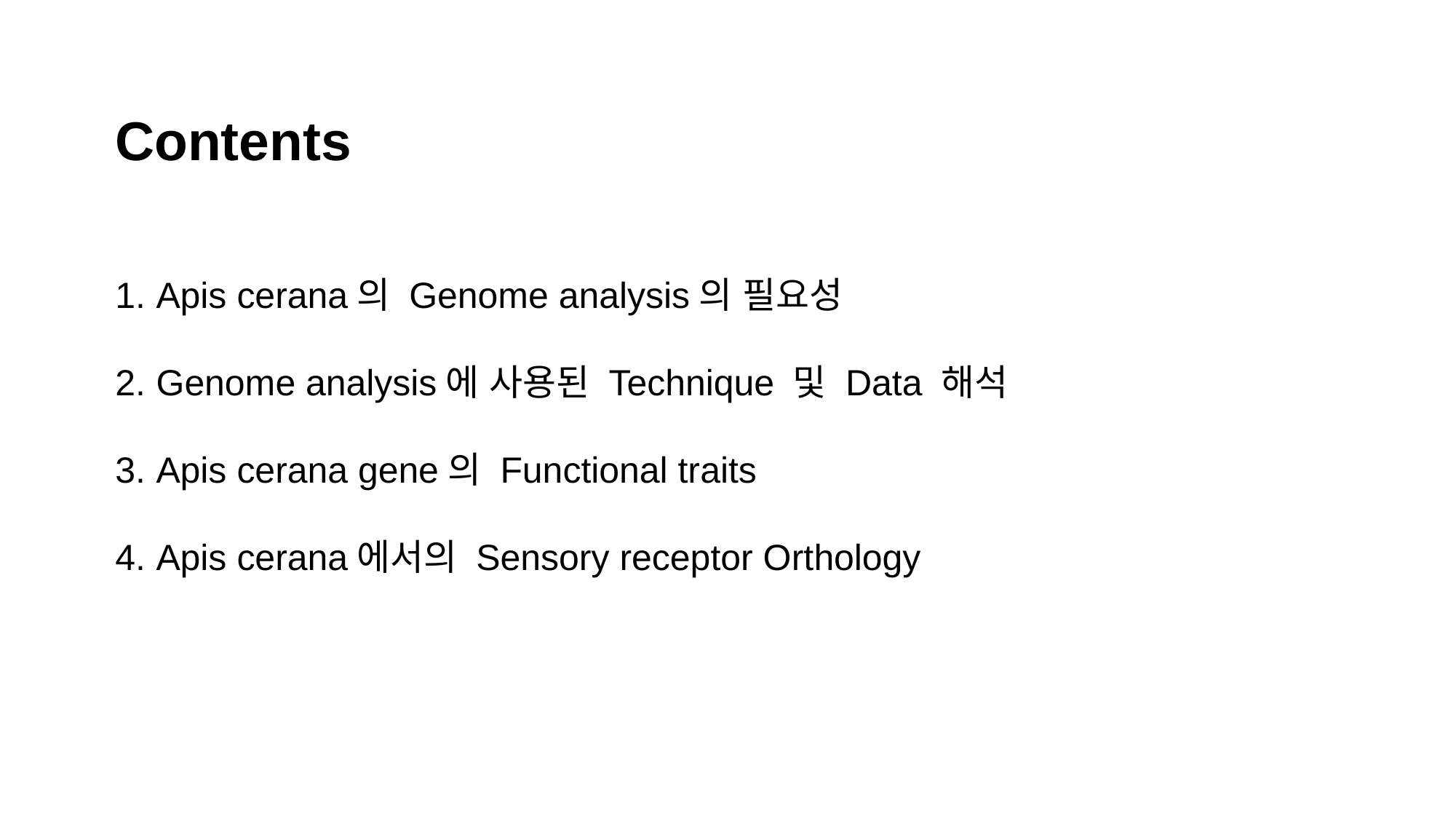

Contents
Apis cerana의 Genome analysis의 필요성
Genome analysis에 사용된 Technique 및 Data 해석
Apis cerana gene의 Functional traits
Apis cerana에서의 Sensory receptor Orthology